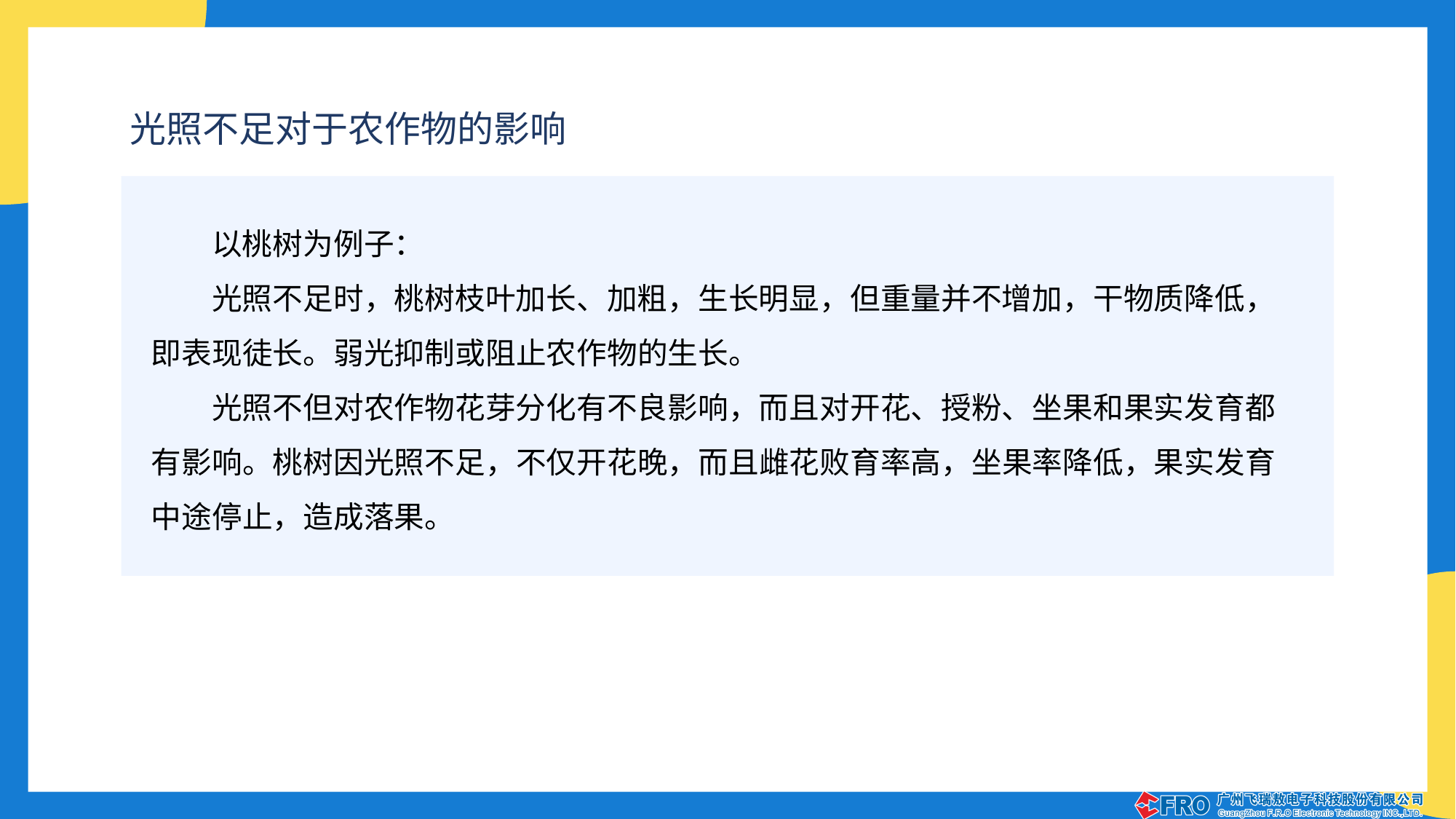

光照不足对于农作物的影响
以桃树为例子：
光照不足时，桃树枝叶加长、加粗，生长明显，但重量并不增加，干物质降低，即表现徒长。弱光抑制或阻止农作物的生长。
光照不但对农作物花芽分化有不良影响，而且对开花、授粉、坐果和果实发育都有影响。桃树因光照不足，不仅开花晚，而且雌花败育率高，坐果率降低，果实发育中途停止，造成落果。